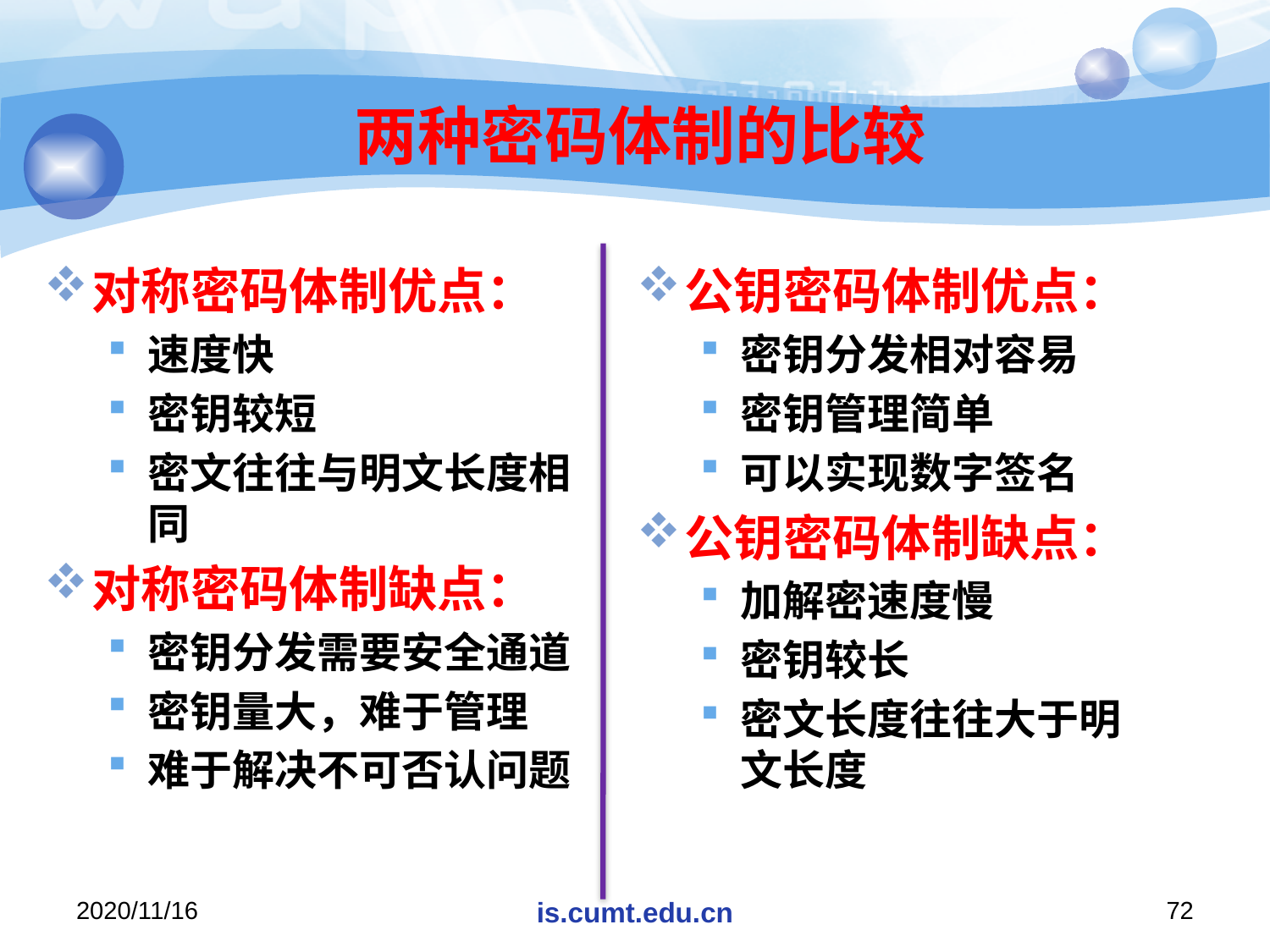

# 两种密码体制的比较
对称密码体制优点：
速度快
密钥较短
密文往往与明文长度相同
对称密码体制缺点：
密钥分发需要安全通道
密钥量大，难于管理
难于解决不可否认问题

公钥密码体制优点：
密钥分发相对容易
密钥管理简单
可以实现数字签名
公钥密码体制缺点：
加解密速度慢
密钥较长
密文长度往往大于明文长度

2020/11/16
is.cumt.edu.cn
72